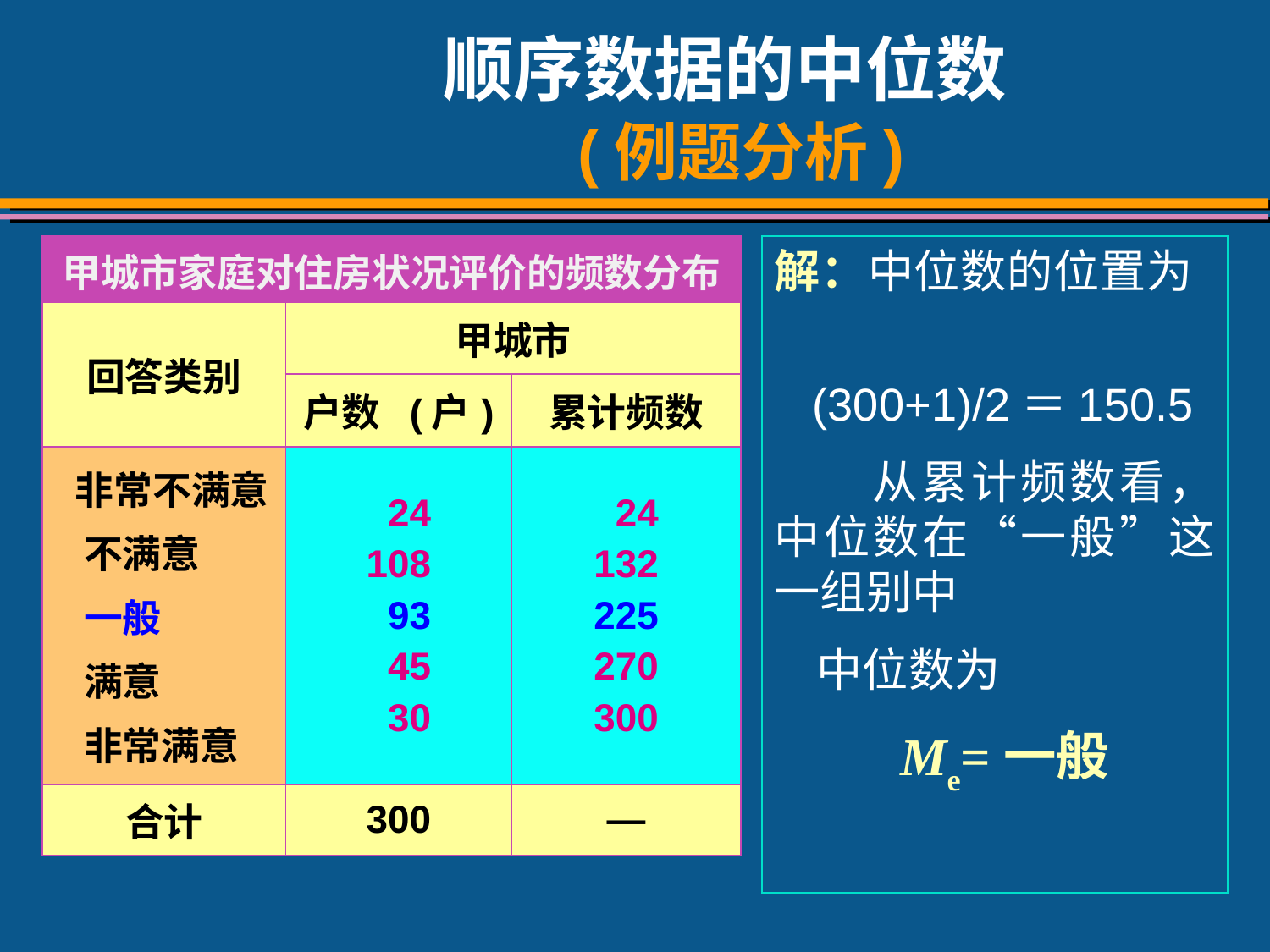

# 顺序数据的中位数 (例题分析)
| 甲城市家庭对住房状况评价的频数分布 |  |  |
| --- | --- | --- |
| 回答类别 | 甲城市 |  |
|  | 户数 (户) | 累计频数 |
| 非常不满意 不满意 一般 满意 非常满意 | 24 108 93 45 30 | 24 132 225 270 300 |
| 合计 | 300 | — |
解：中位数的位置为
   (300+1)/2＝150.5
      从累计频数看，中位数在“一般”这一组别中
   中位数为
           Me=一般